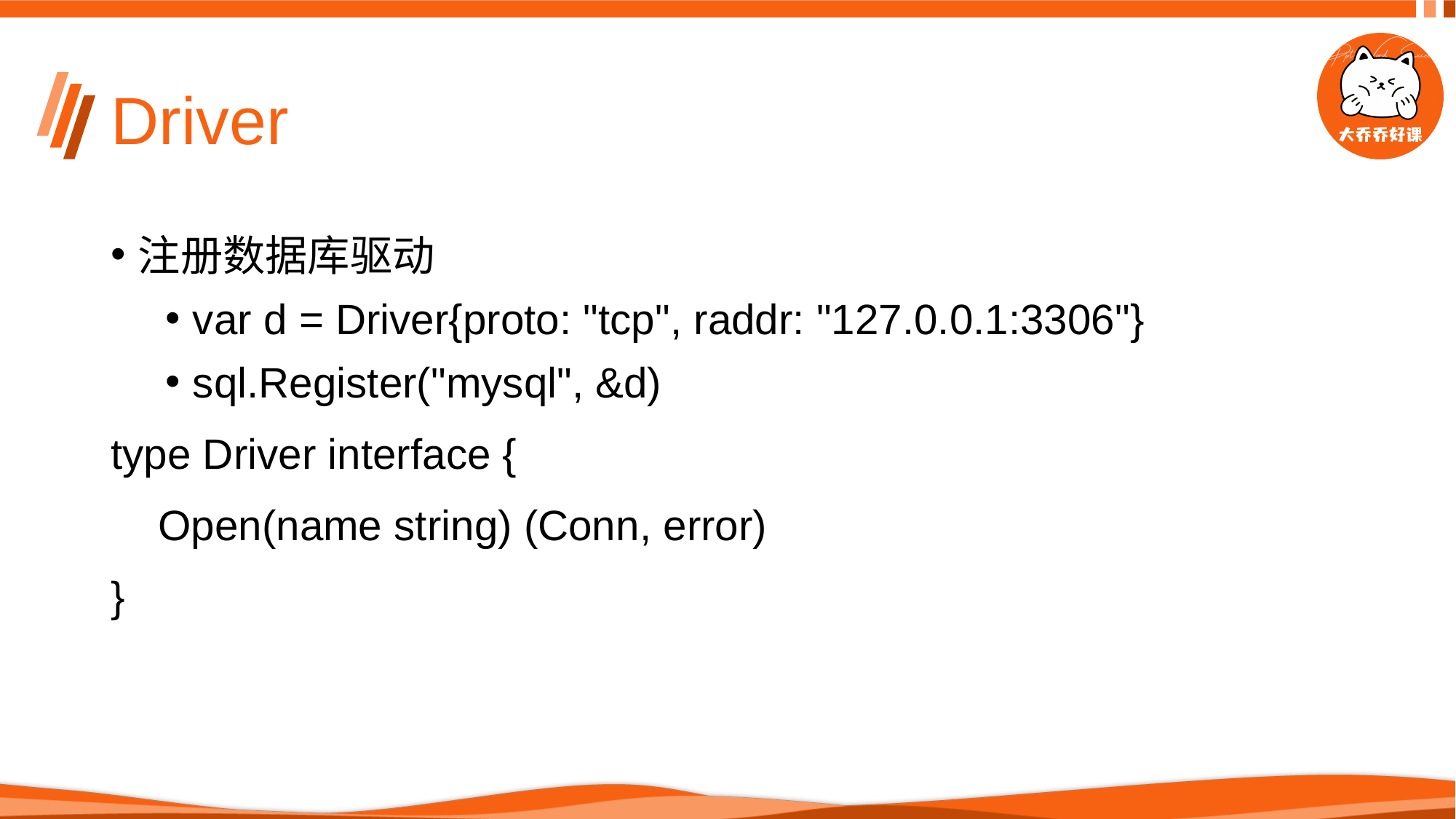

# Driver
注册数据库驱动
var d = Driver{proto: "tcp", raddr: "127.0.0.1:3306"}
sql.Register("mysql", &d)
type Driver interface {
    Open(name string) (Conn, error)
}